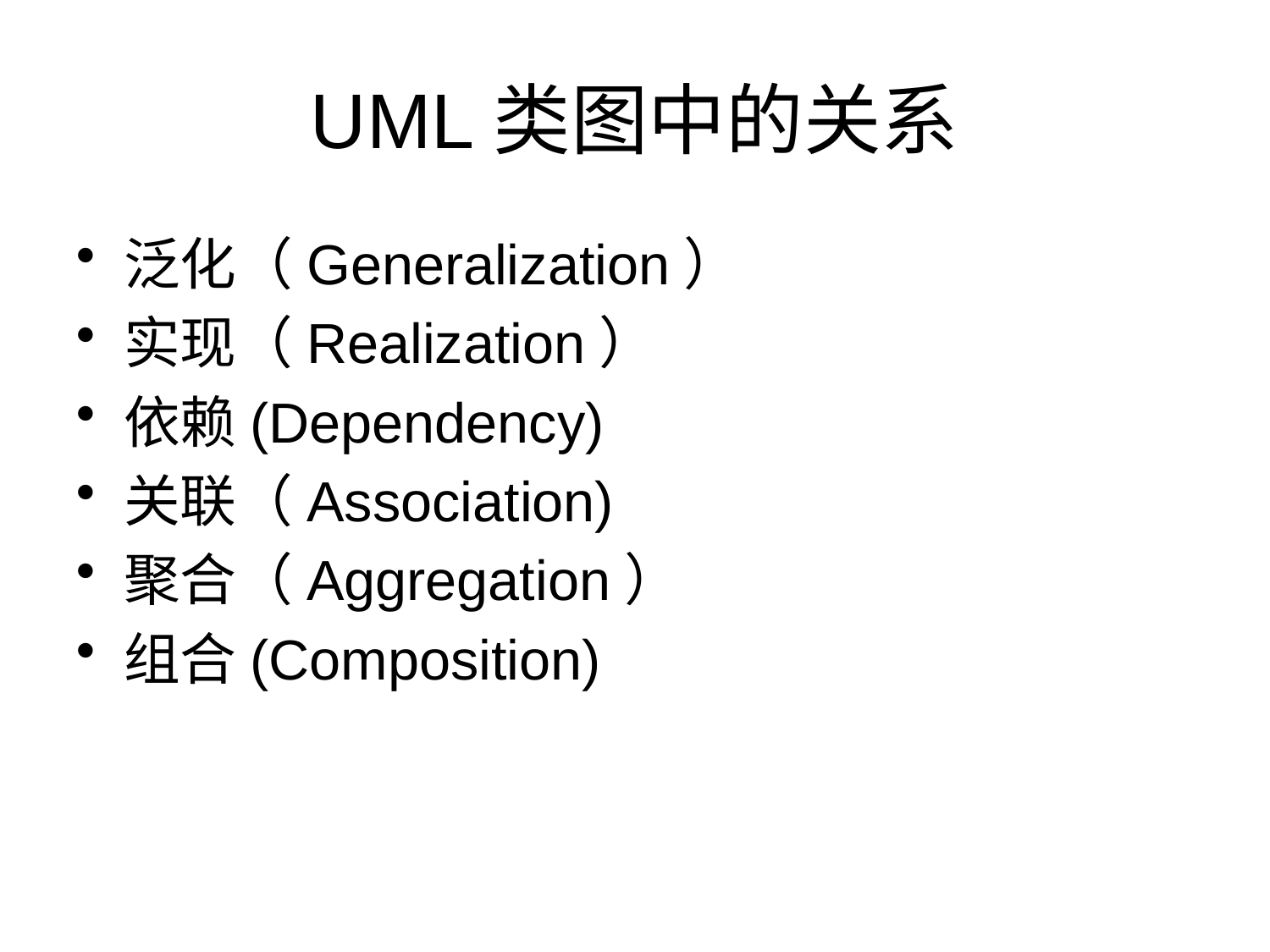

# UML类图中的关系
泛化（Generalization）
实现（Realization）
依赖(Dependency)
关联（Association)
聚合（Aggregation）
组合(Composition)